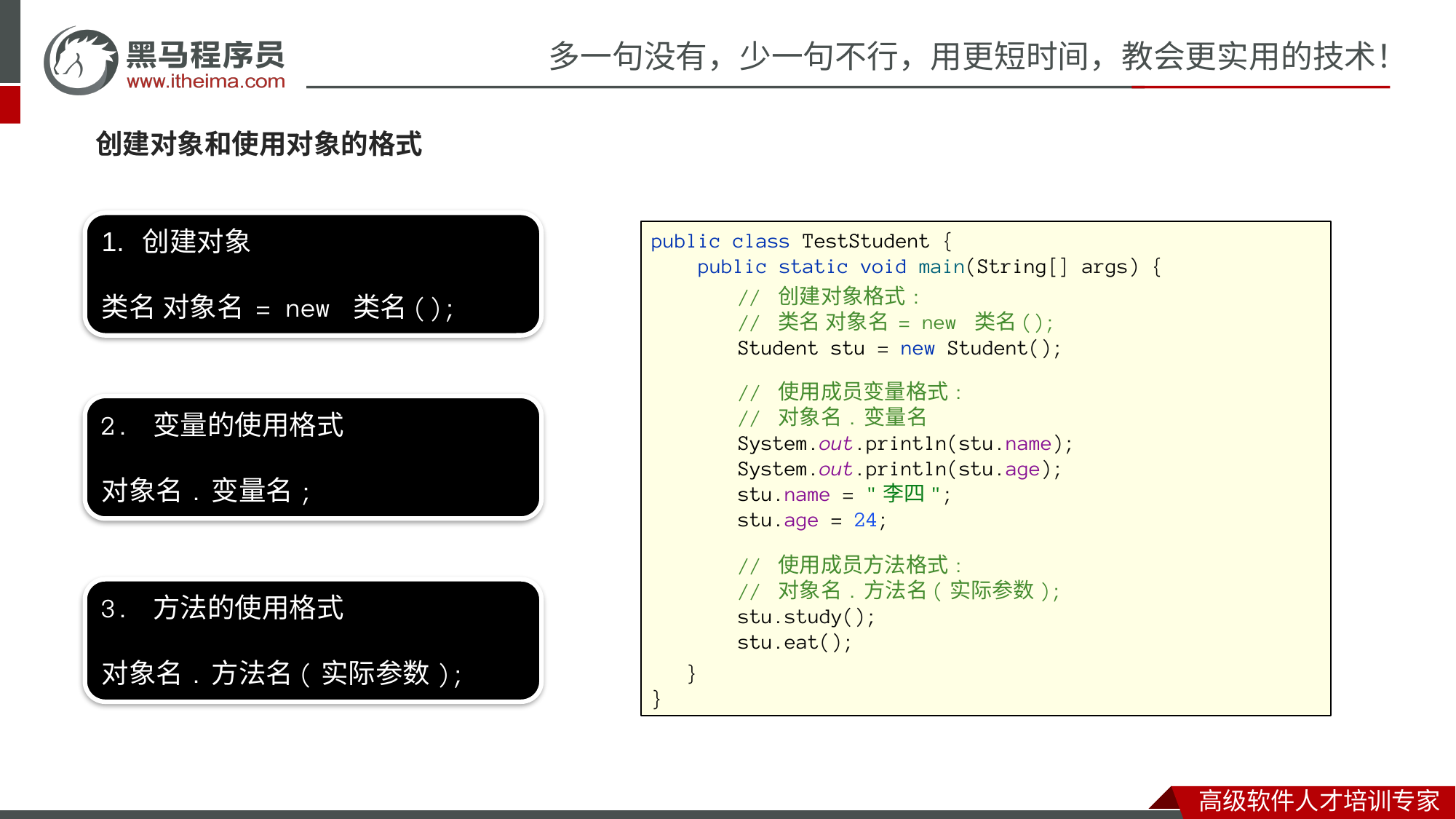

#
创建对象和使用对象的格式
创建对象

类名 对象名 = new 类名();
public class TestStudent {
    public static void main(String[] args) {

   }
}
// 创建对象格式:
// 类名 对象名 = new 类名();
Student stu = new Student();
// 使用成员变量格式:
// 对象名.变量名
System.out.println(stu.name);
System.out.println(stu.age);
stu.name = "李四";
stu.age = 24;
2. 变量的使用格式

对象名.变量名;
// 使用成员方法格式:
// 对象名.方法名(实际参数);
stu.study();
stu.eat();
3. 方法的使用格式

对象名.方法名(实际参数);